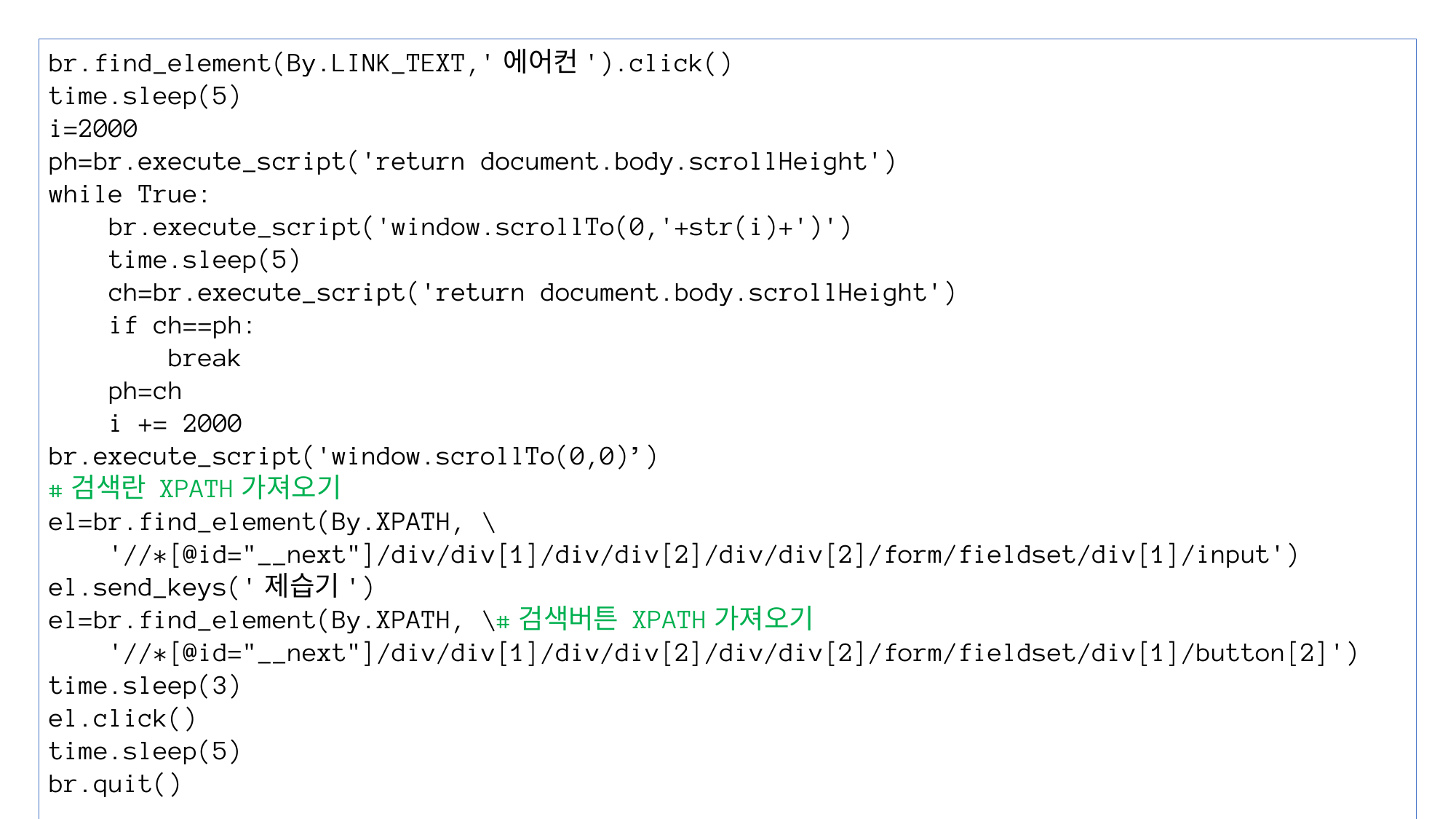

br.find_element(By.LINK_TEXT,'에어컨').click()
time.sleep(5)
i=2000
ph=br.execute_script('return document.body.scrollHeight')
while True:
    br.execute_script('window.scrollTo(0,'+str(i)+')')
    time.sleep(5)
    ch=br.execute_script('return document.body.scrollHeight')
    if ch==ph:
        break
    ph=ch
    i += 2000
br.execute_script('window.scrollTo(0,0)’)
#검색란 XPATH가져오기
el=br.find_element(By.XPATH, \
    '//*[@id="__next"]/div/div[1]/div/div[2]/div/div[2]/form/fieldset/div[1]/input')
el.send_keys('제습기')
el=br.find_element(By.XPATH, \#검색버튼 XPATH가져오기
    '//*[@id="__next"]/div/div[1]/div/div[2]/div/div[2]/form/fieldset/div[1]/button[2]')
time.sleep(3)
el.click()
time.sleep(5)
br.quit()